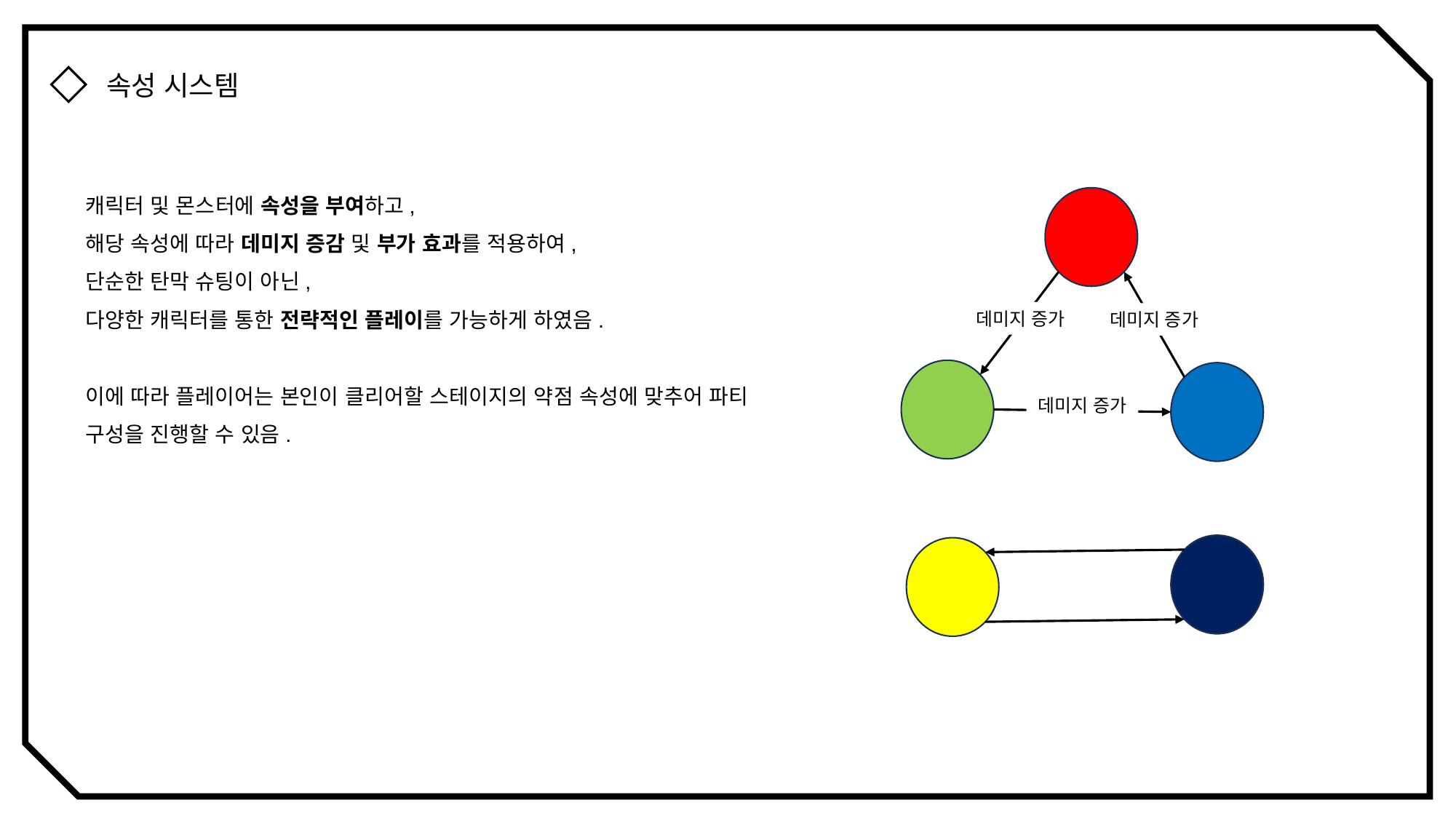

속성 시스템

캐릭터 및 몬스터에 속성을 부여하고,
해당 속성에 따라 데미지 증감 및 부가 효과를 적용하여,
단순한 탄막 슈팅이 아닌,
다양한 캐릭터를 통한 전략적인 플레이를 가능하게 하였음.

이에 따라 플레이어는 본인이 클리어할 스테이지의 약점 속성에 맞추어 파티 구성을 진행할 수 있음.

데미지 증가
데미지 증가
데미지 증가